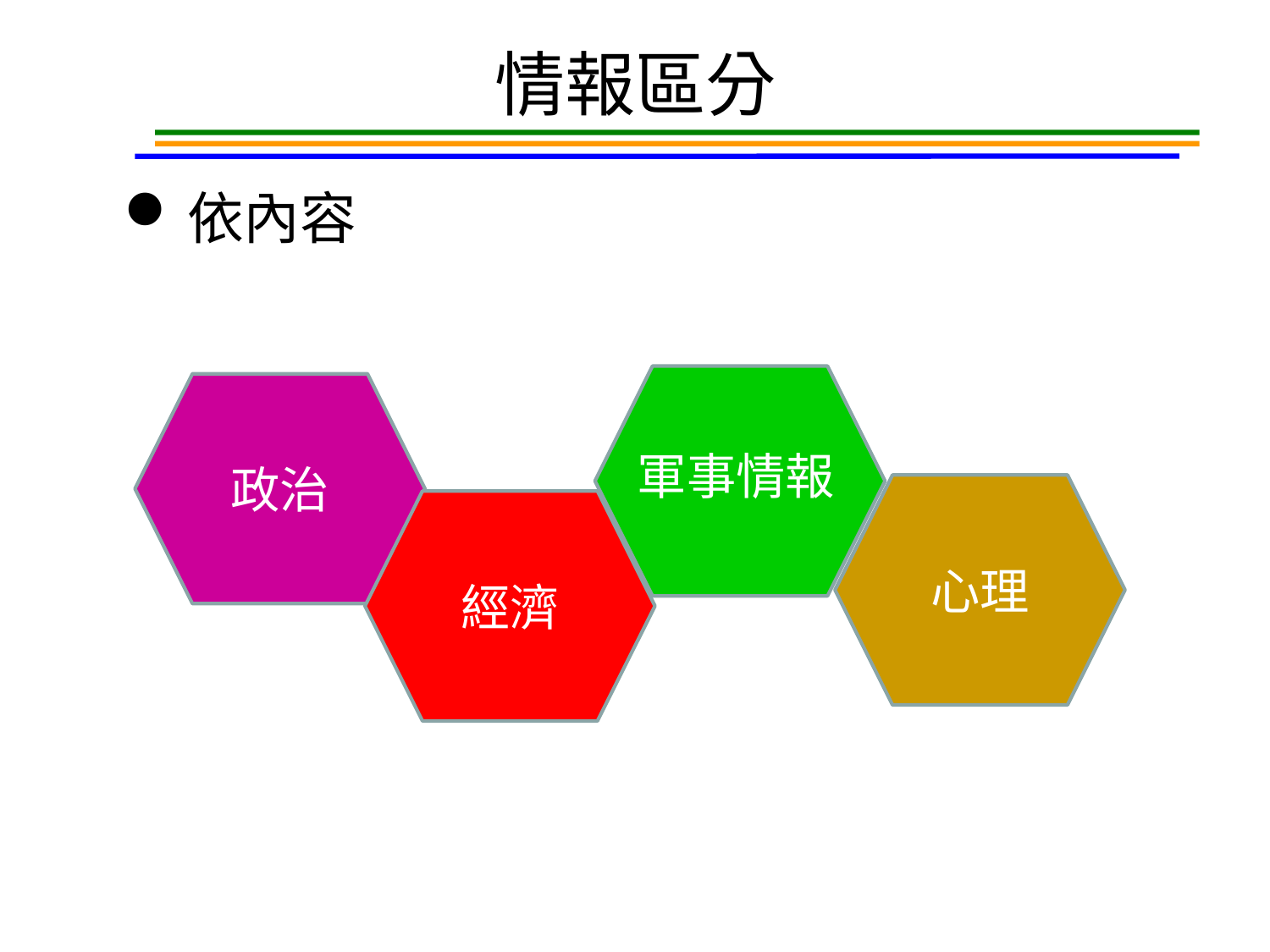

# 情報區分
依內容

政治
軍事情報
心理
經濟